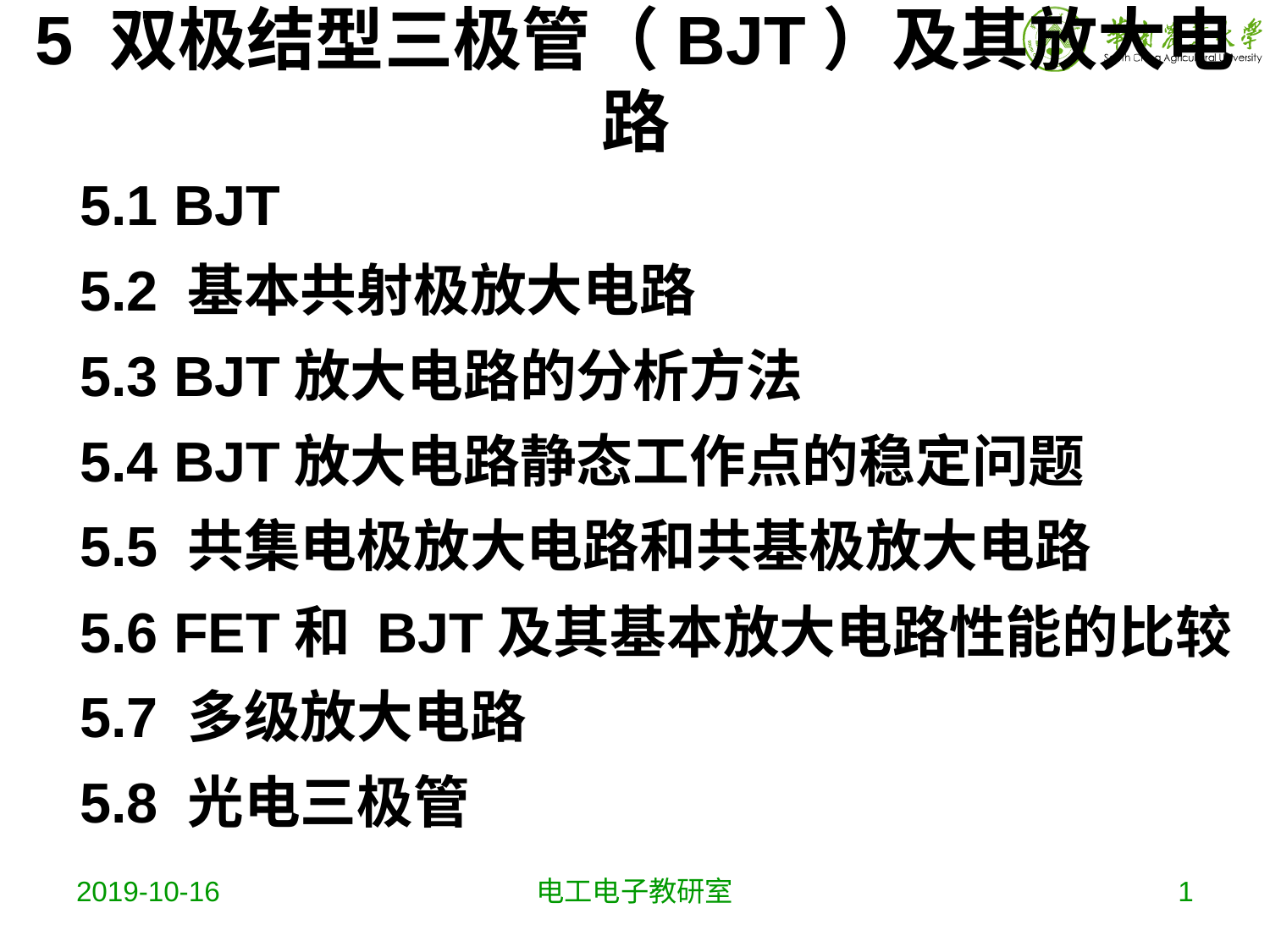

# 5 双极结型三极管（BJT）及其放大电路
5.1 BJT
5.2 基本共射极放大电路
5.3 BJT放大电路的分析方法
5.4 BJT放大电路静态工作点的稳定问题
5.5 共集电极放大电路和共基极放大电路
5.6 FET和 BJT及其基本放大电路性能的比较
5.7 多级放大电路
5.8 光电三极管
2019-10-16
电工电子教研室
1